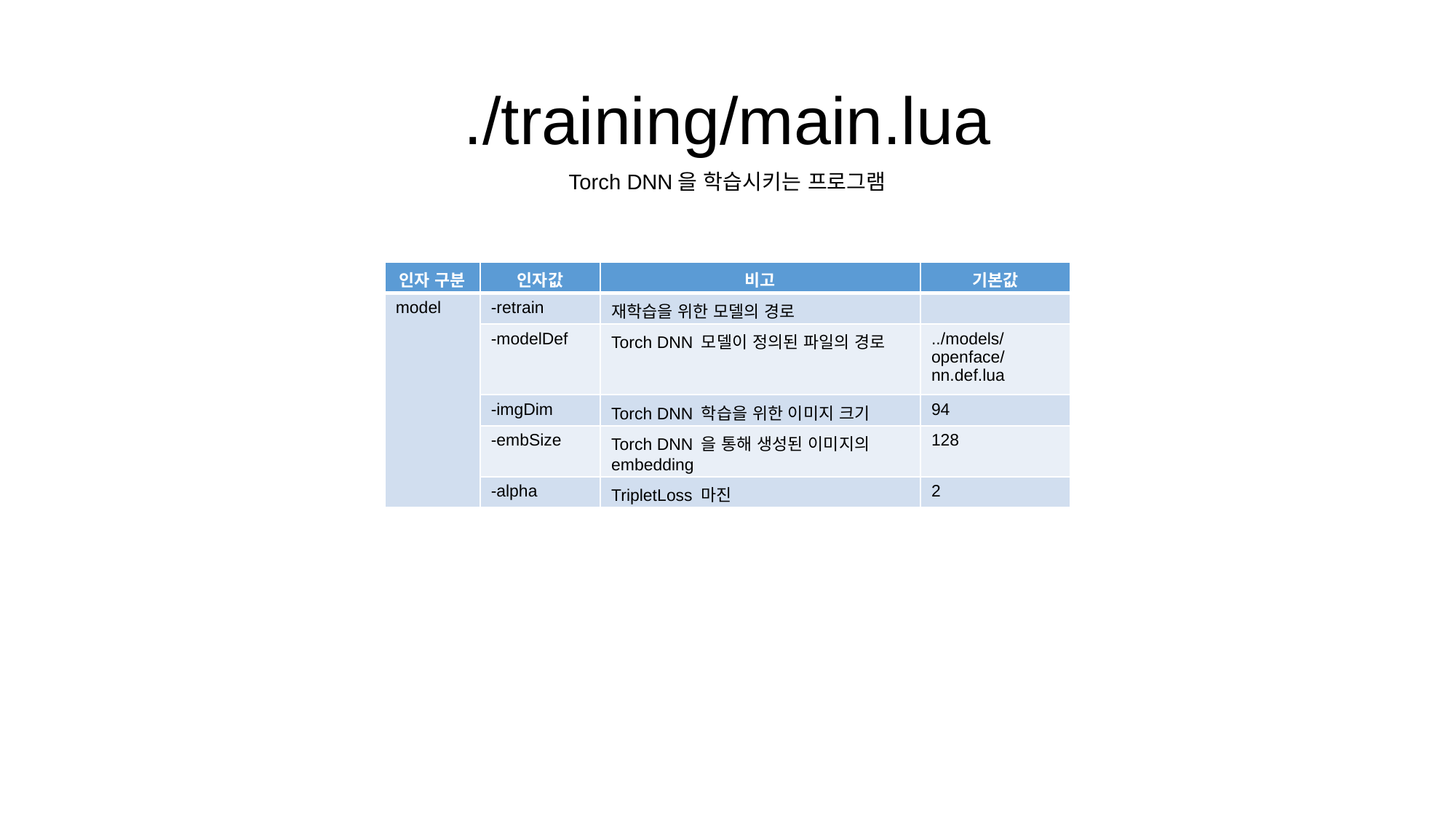

# ./training/main.lua
Torch DNN을 학습시키는 프로그램
| 인자 구분 | 인자값 | 비고 | 기본값 |
| --- | --- | --- | --- |
| model | -retrain | 재학습을 위한 모델의 경로 |  |
|  | -modelDef | Torch DNN 모델이 정의된 파일의 경로 | ../models/openface/nn.def.lua |
|  | -imgDim | Torch DNN 학습을 위한 이미지 크기 | 94 |
|  | -embSize | Torch DNN 을 통해 생성된 이미지의 embedding | 128 |
|  | -alpha | TripletLoss 마진 | 2 |